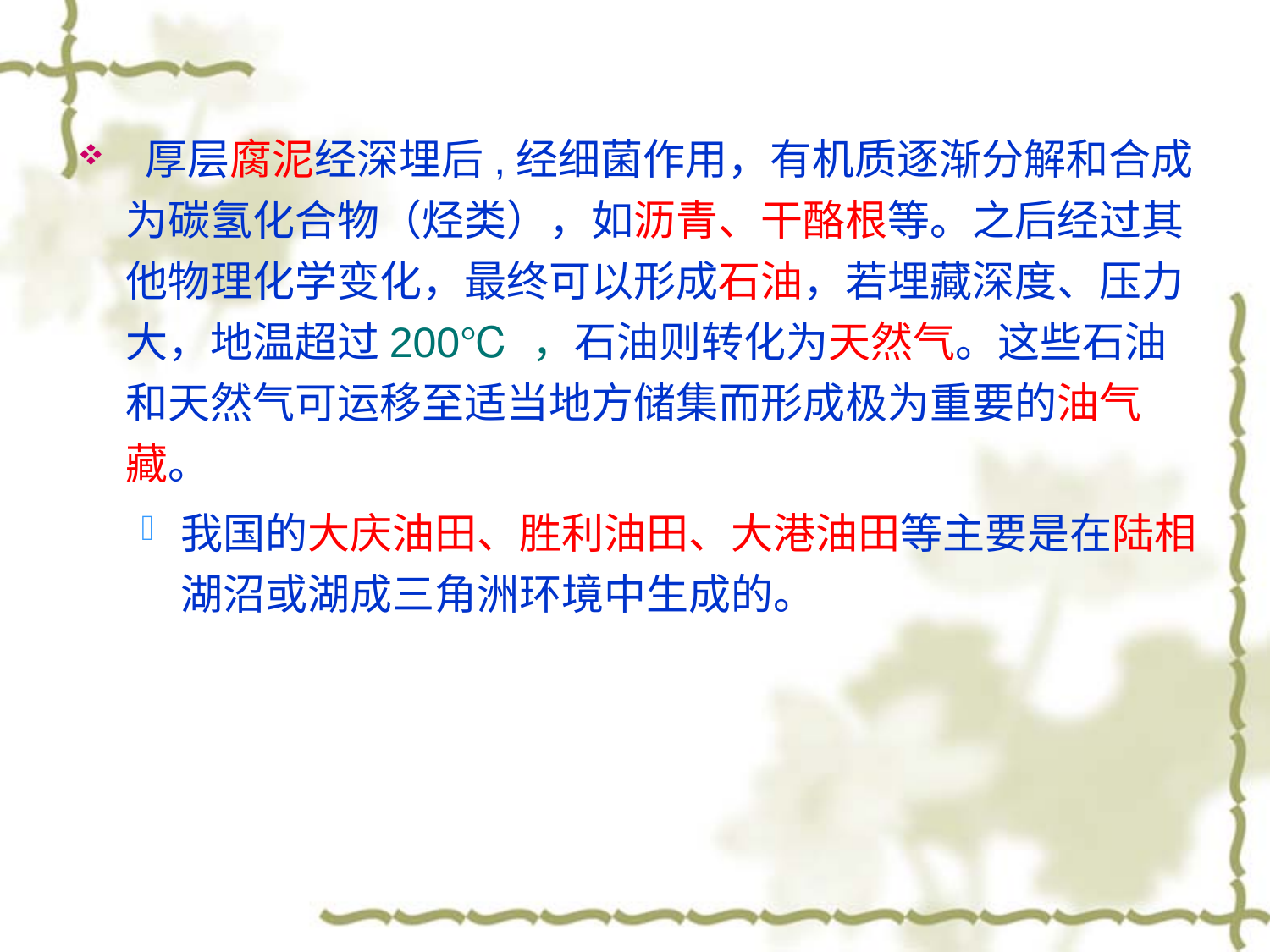

厚层腐泥经深埋后,经细菌作用，有机质逐渐分解和合成为碳氢化合物（烃类），如沥青、干酪根等。之后经过其他物理化学变化，最终可以形成石油，若埋藏深度、压力大，地温超过200℃ ，石油则转化为天然气。这些石油和天然气可运移至适当地方储集而形成极为重要的油气藏。
我国的大庆油田、胜利油田、大港油田等主要是在陆相湖沼或湖成三角洲环境中生成的。